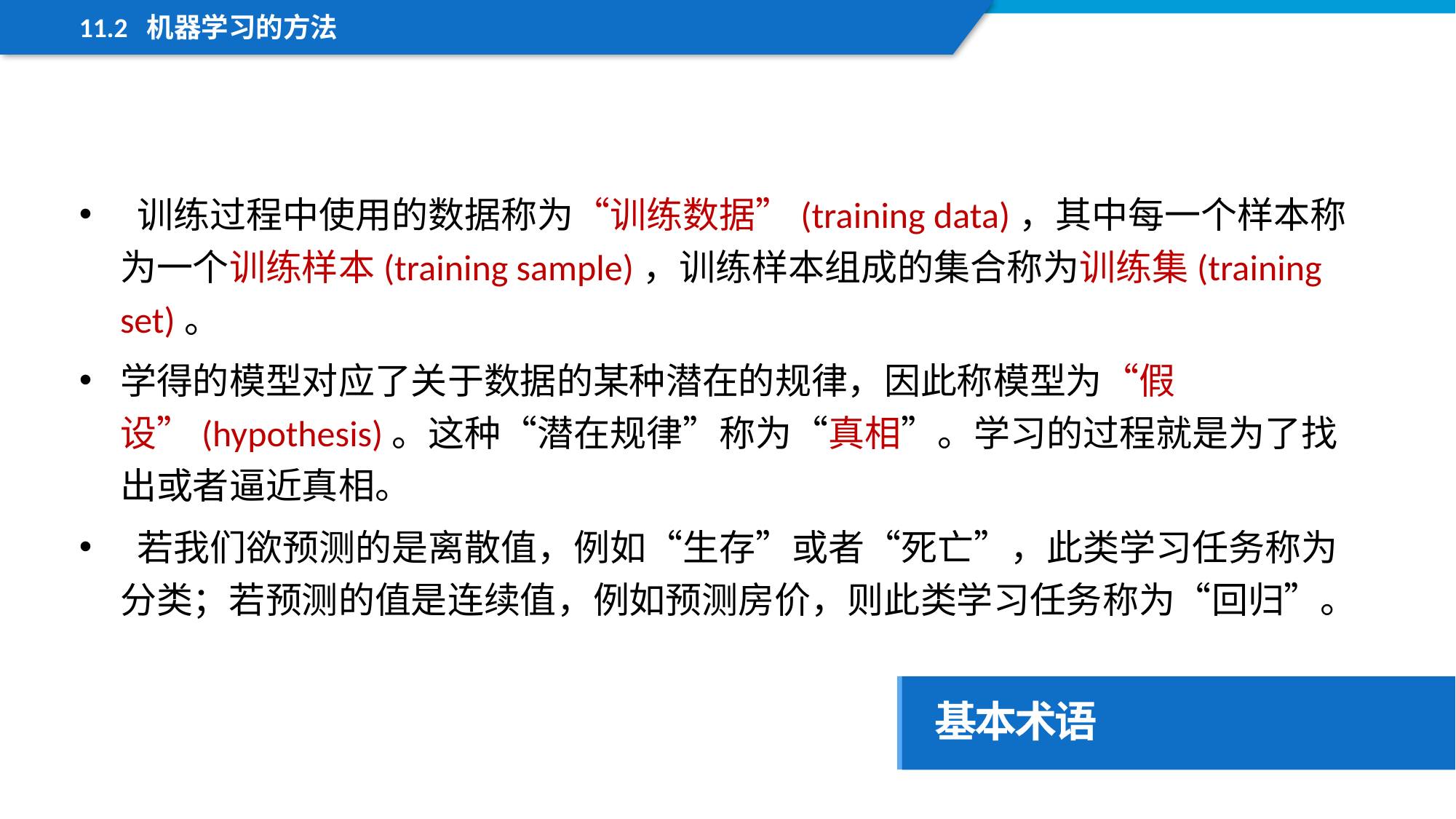

11.2  机器学习的方法
 训练过程中使用的数据称为“训练数据”(training data)，其中每一个样本称为一个训练样本(training sample)，训练样本组成的集合称为训练集(training set)。
学得的模型对应了关于数据的某种潜在的规律，因此称模型为“假设”(hypothesis)。这种“潜在规律”称为“真相”。学习的过程就是为了找出或者逼近真相。
 若我们欲预测的是离散值，例如“生存”或者“死亡”，此类学习任务称为分类；若预测的值是连续值，例如预测房价，则此类学习任务称为“回归”。
基本术语